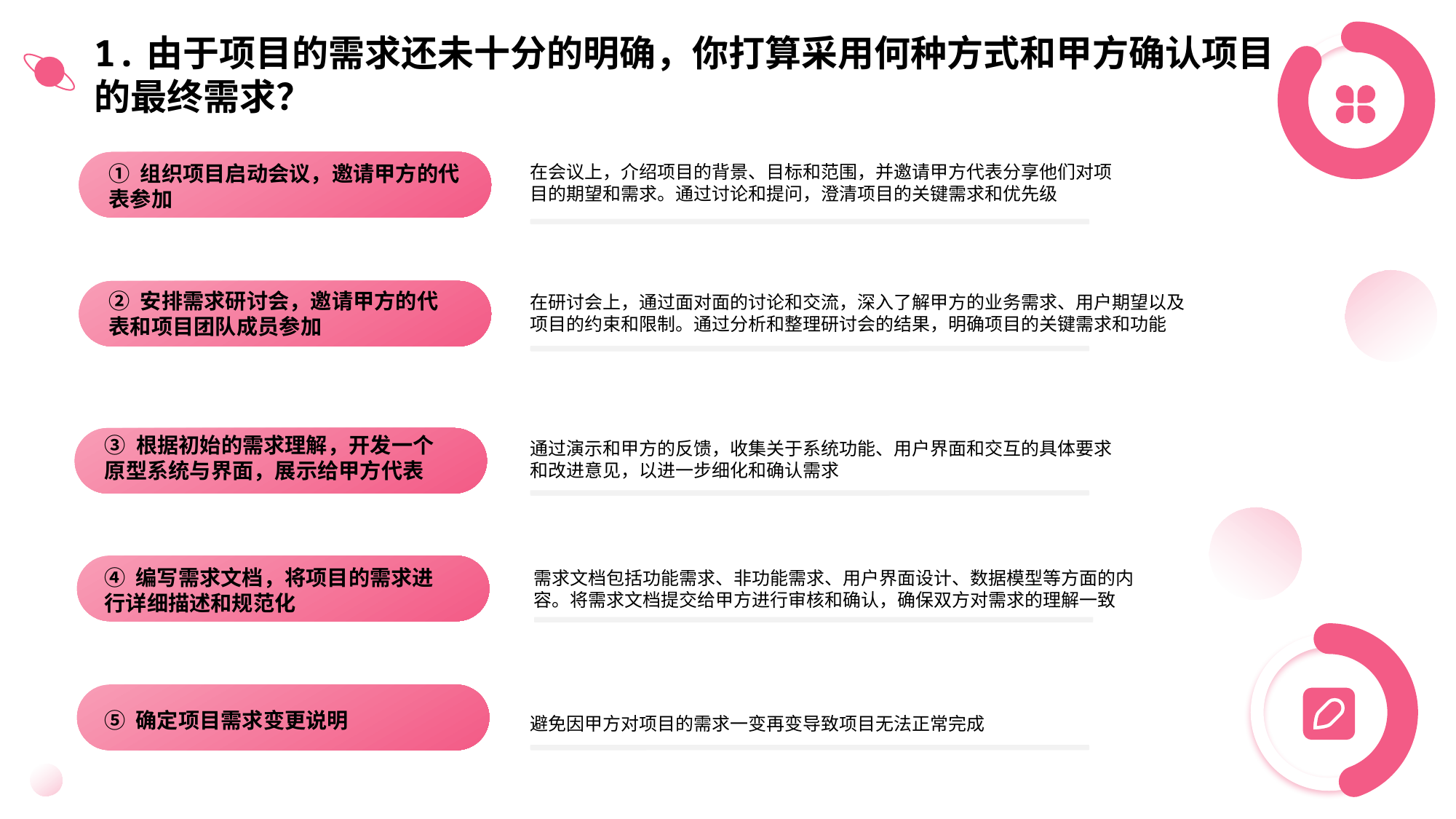

1.由于项目的需求还未十分的明确，你打算采用何种方式和甲方确认项目的最终需求？

① 组织项目启动会议，邀请甲方的代表参加
在会议上，介绍项目的背景、目标和范围，并邀请甲方代表分享他们对项目的期望和需求。通过讨论和提问，澄清项目的关键需求和优先级

② 安排需求研讨会，邀请甲方的代表和项目团队成员参加
在研讨会上，通过面对面的讨论和交流，深入了解甲方的业务需求、用户期望以及项目的约束和限制。通过分析和整理研讨会的结果，明确项目的关键需求和功能

③ 根据初始的需求理解，开发一个原型系统与界面，展示给甲方代表

通过演示和甲方的反馈，收集关于系统功能、用户界面和交互的具体要求和改进意见，以进一步细化和确认需求

④ 编写需求文档，将项目的需求进行详细描述和规范化
需求文档包括功能需求、非功能需求、用户界面设计、数据模型等方面的内容。将需求文档提交给甲方进行审核和确认，确保双方对需求的理解一致

⑤ 确定项目需求变更说明

避免因甲方对项目的需求一变再变导致项目无法正常完成